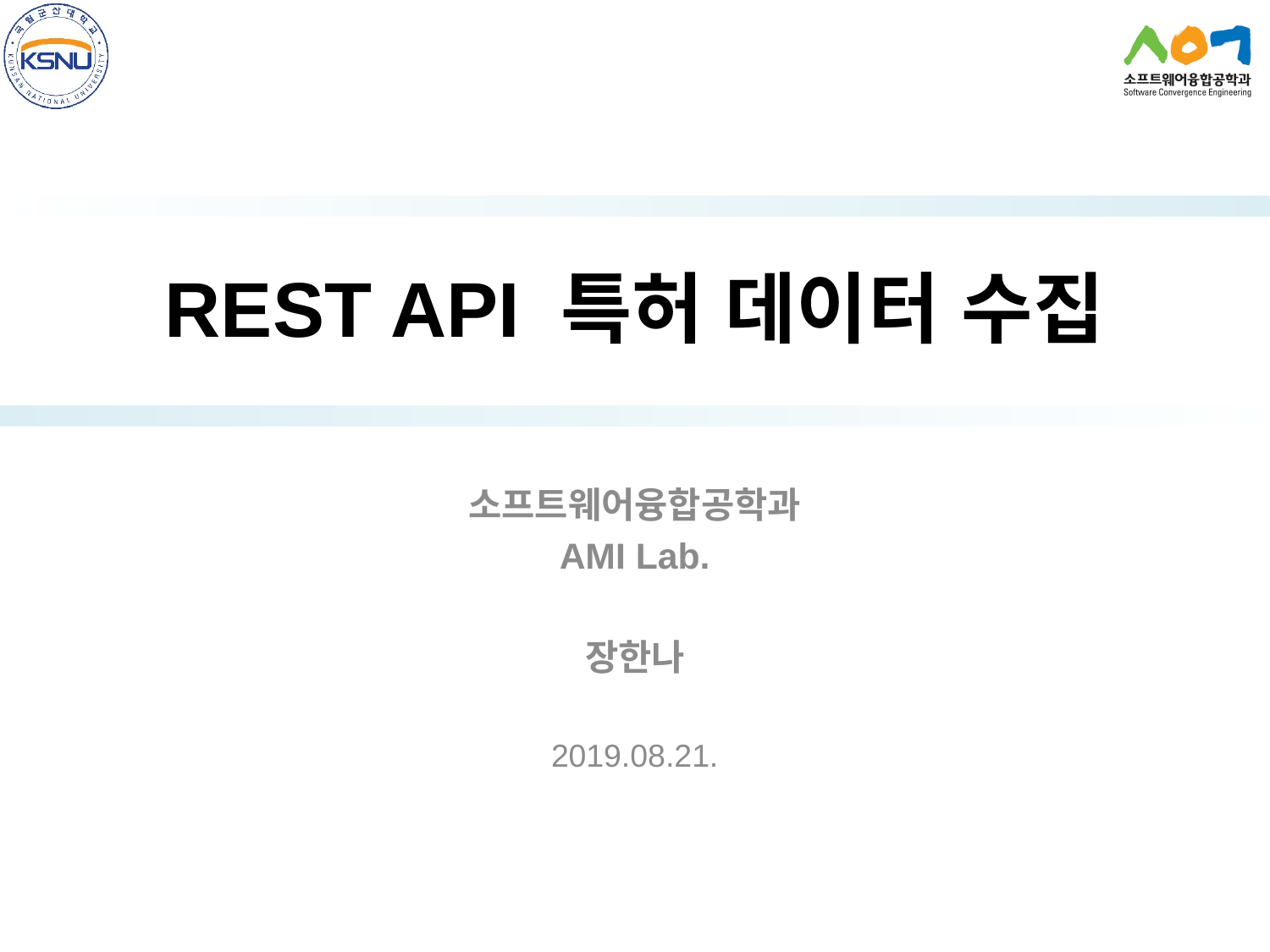

# REST API 특허 데이터 수집
소프트웨어융합공학과
AMI Lab.

장한나